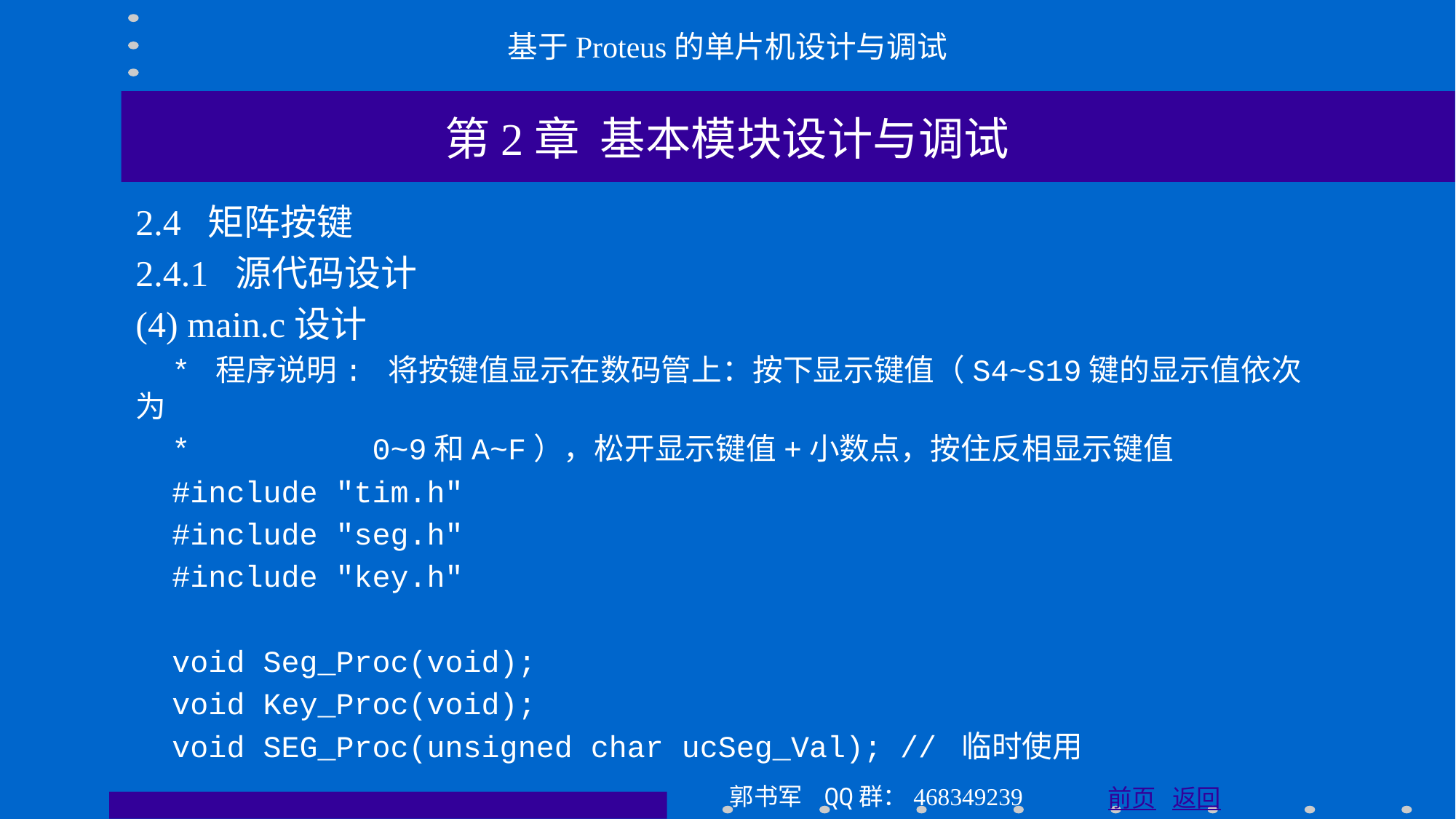

基于Proteus的单片机设计与调试
第2章  基本模块设计与调试
2.4  矩阵按键
2.4.1  源代码设计
(4) main.c设计
  * 程序说明: 将按键值显示在数码管上：按下显示键值（S4~S19键的显示值依次为
  *          0~9和A~F），松开显示键值+小数点，按住反相显示键值
  #include "tim.h"
  #include "seg.h"
  #include "key.h"

  void Seg_Proc(void);
  void Key_Proc(void);
  void SEG_Proc(unsigned char ucSeg_Val); // 临时使用

郭书军   QQ群：468349239
前页   返回